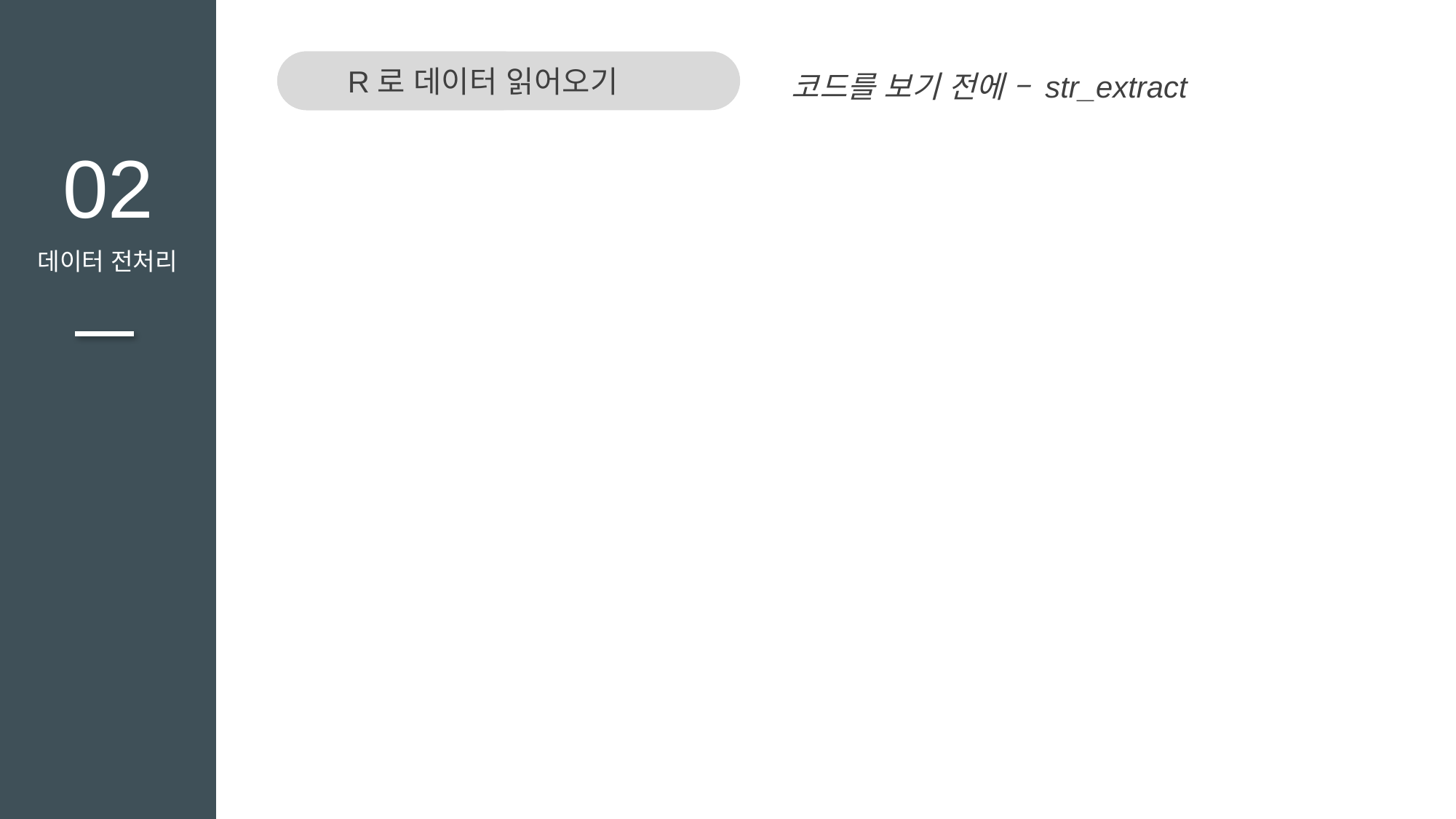

R로 데이터 읽어오기
TITLE을 입력하세요
코드를 보기 전에 – str_extract
02
데이터 전처리